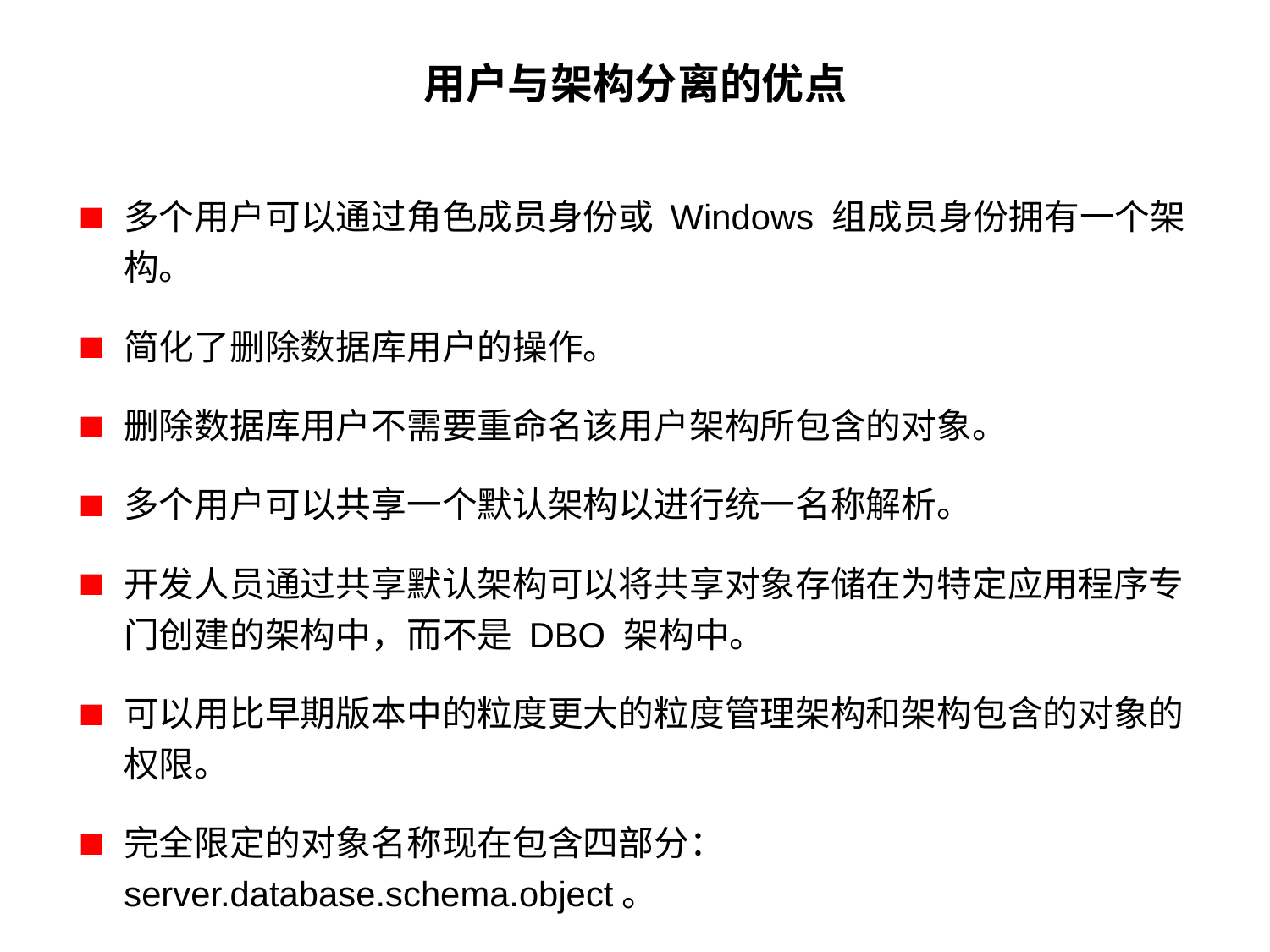

# 用户与架构分离的优点
多个用户可以通过角色成员身份或 Windows 组成员身份拥有一个架构。
简化了删除数据库用户的操作。
删除数据库用户不需要重命名该用户架构所包含的对象。
多个用户可以共享一个默认架构以进行统一名称解析。
开发人员通过共享默认架构可以将共享对象存储在为特定应用程序专门创建的架构中，而不是 DBO 架构中。
可以用比早期版本中的粒度更大的粒度管理架构和架构包含的对象的权限。
完全限定的对象名称现在包含四部分：server.database.schema.object。